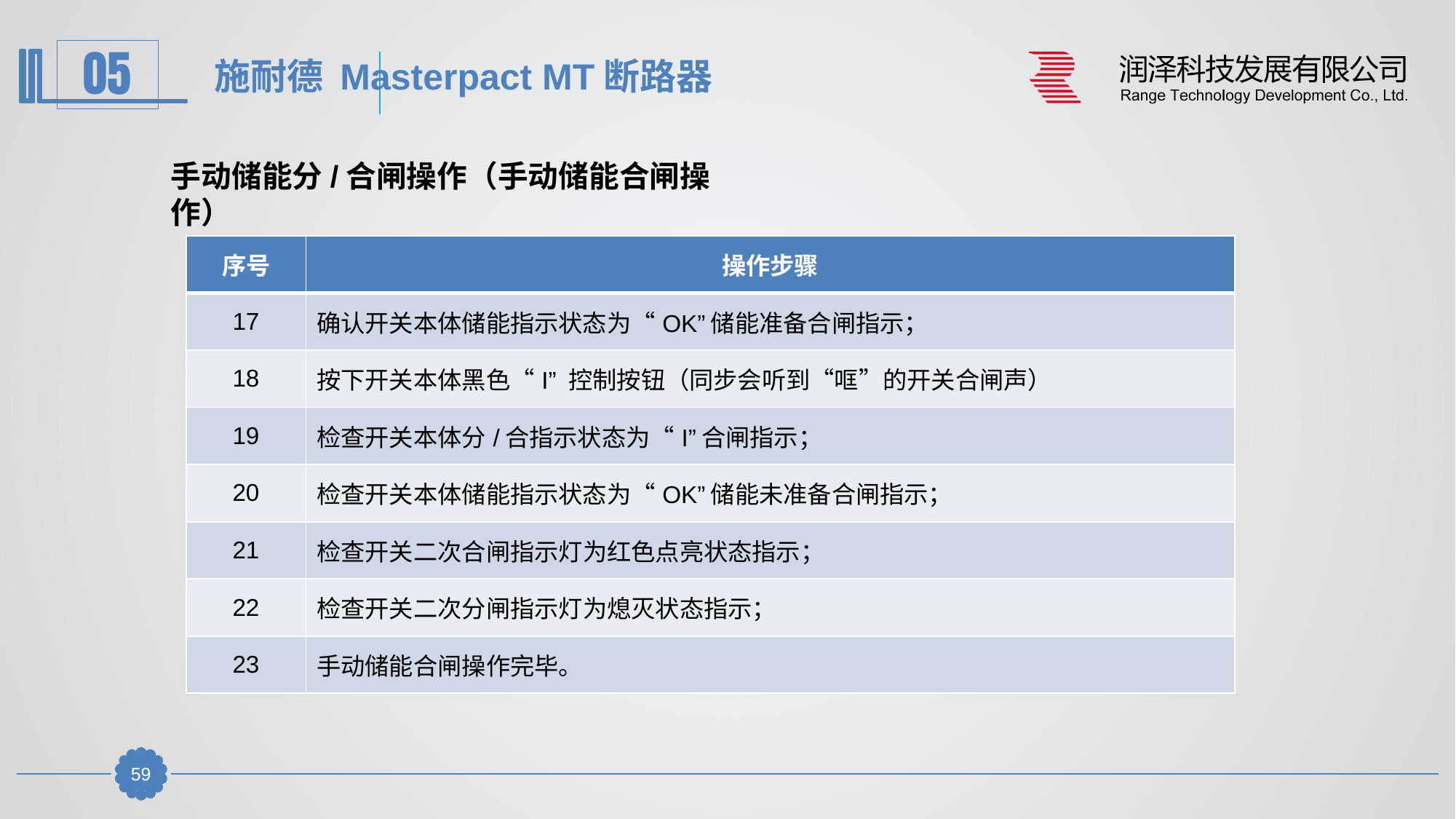

施耐德 Masterpact MT断路器
手动储能分/合闸操作（手动储能合闸操作）
| 序号 | 操作步骤 |
| --- | --- |
| 17 | 确认开关本体储能指示状态为“OK”储能准备合闸指示； |
| 18 | 按下开关本体黑色“I” 控制按钮（同步会听到“哐”的开关合闸声） |
| 19 | 检查开关本体分/合指示状态为“I”合闸指示； |
| 20 | 检查开关本体储能指示状态为“OK”储能未准备合闸指示； |
| 21 | 检查开关二次合闸指示灯为红色点亮状态指示； |
| 22 | 检查开关二次分闸指示灯为熄灭状态指示； |
| 23 | 手动储能合闸操作完毕。 |
59